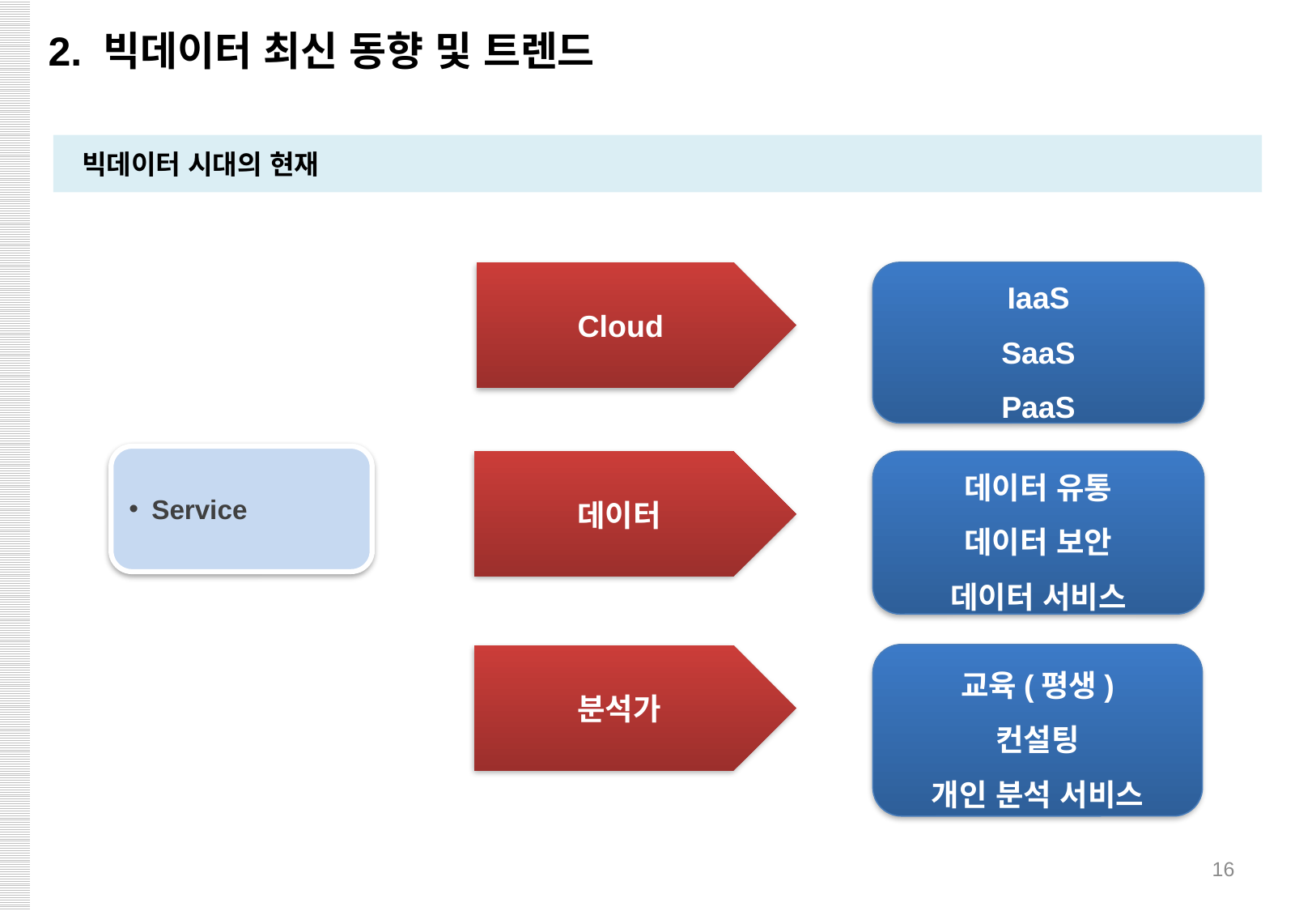

2. 빅데이터 최신 동향 및 트렌드
빅데이터 시대의 현재
IaaS
SaaS
PaaS
Cloud
Service
데이터 유통
데이터 보안
데이터 서비스
데이터
교육(평생)
컨설팅
개인 분석 서비스
분석가